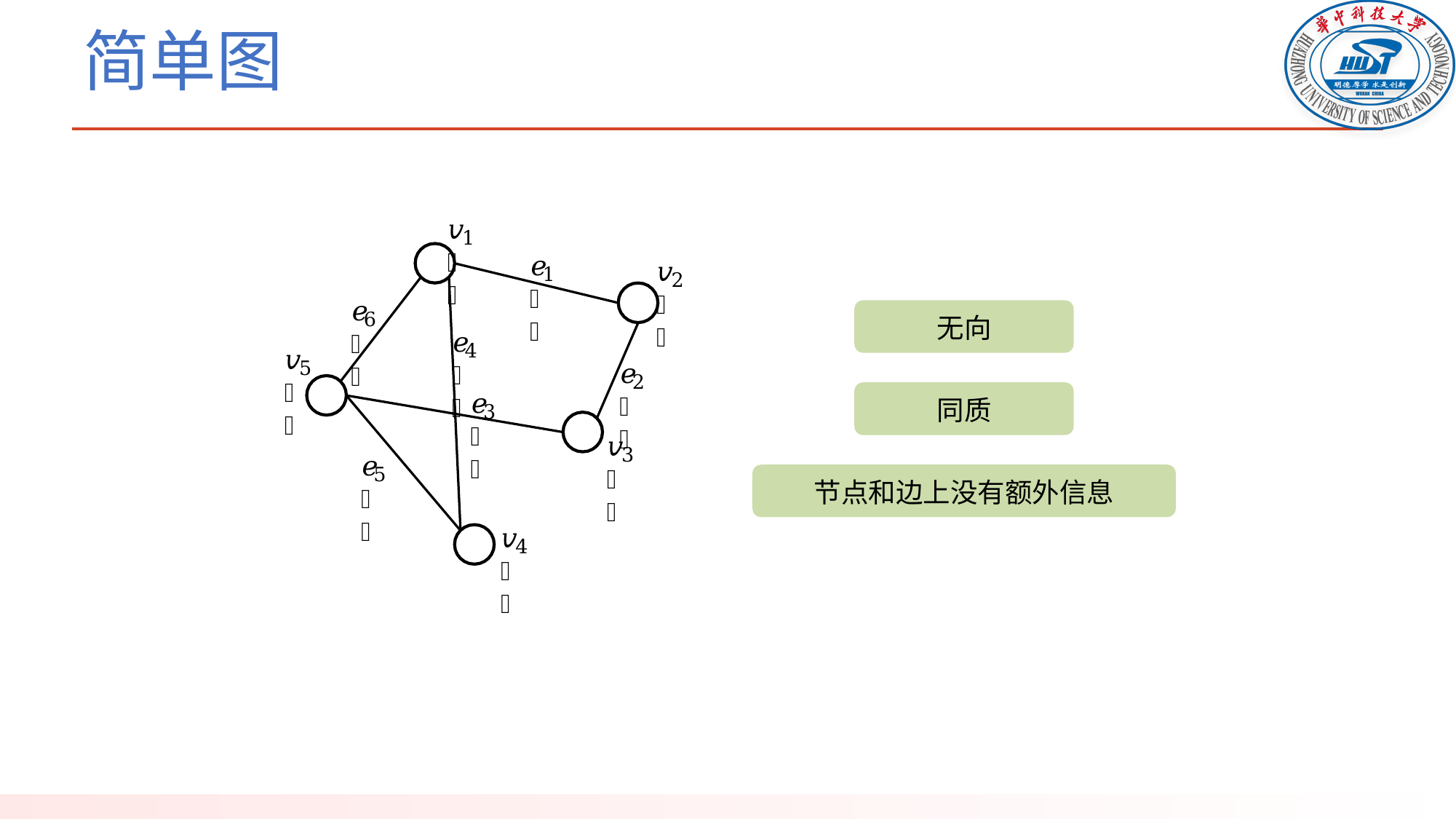

# 简单图
𝑣𝑣
1

𝑒𝑒
𝑣𝑣
1

2

𝑒𝑒

6
无向

𝑒𝑒
4
𝑣𝑣
5
𝑒𝑒
2

𝑒𝑒
同质

3

𝑣𝑣
3
𝑒𝑒
5

节点和边上没有额外信息
𝑣𝑣

4